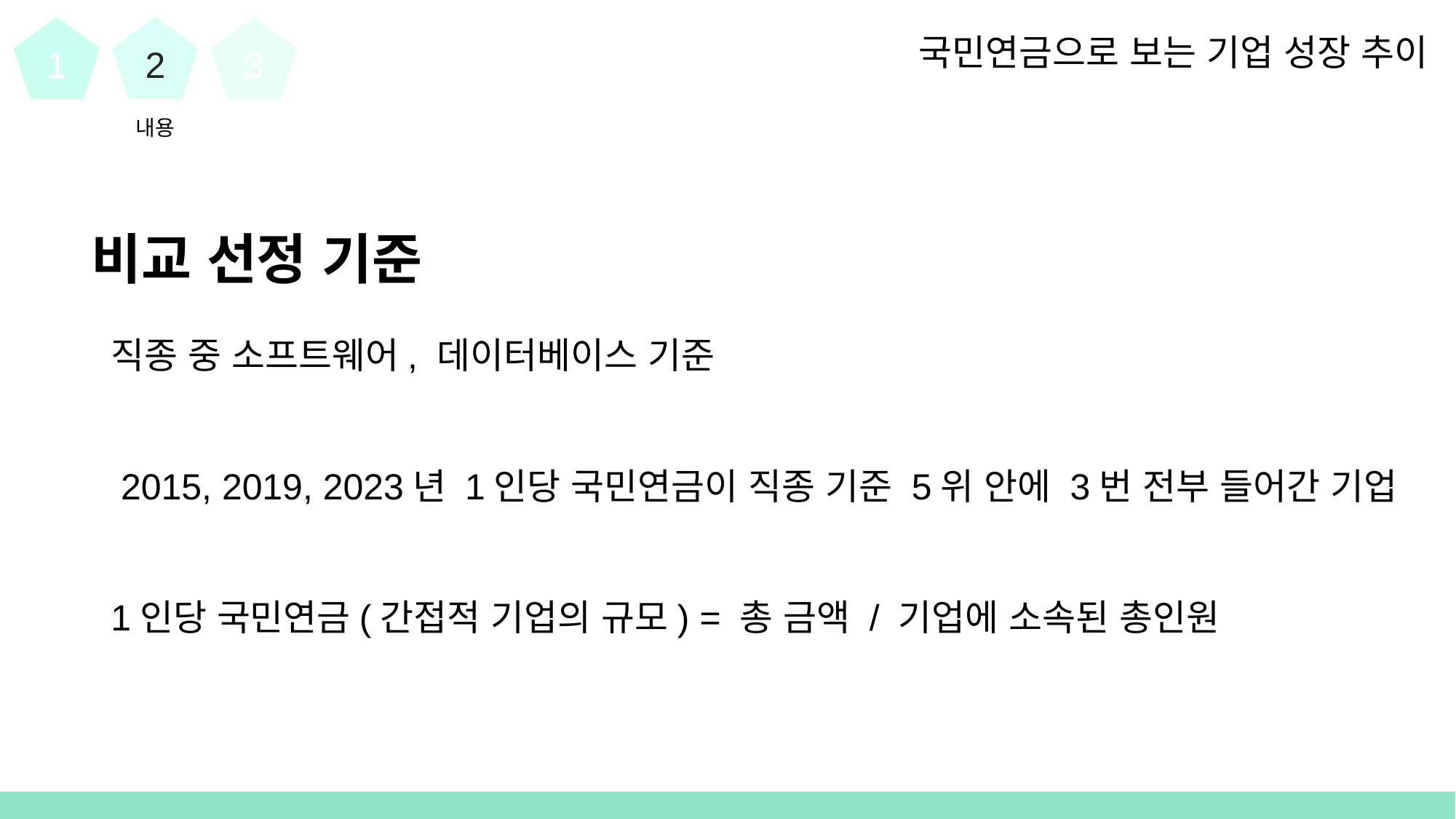

1
2
3
국민연금으로 보는 기업 성장 추이
내용
비교 선정 기준
직종 중 소프트웨어, 데이터베이스 기준

 2015, 2019, 2023년 1인당 국민연금이 직종 기준 5위 안에 3번 전부 들어간 기업

1인당 국민연금(간접적 기업의 규모) = 총 금액 / 기업에 소속된 총인원